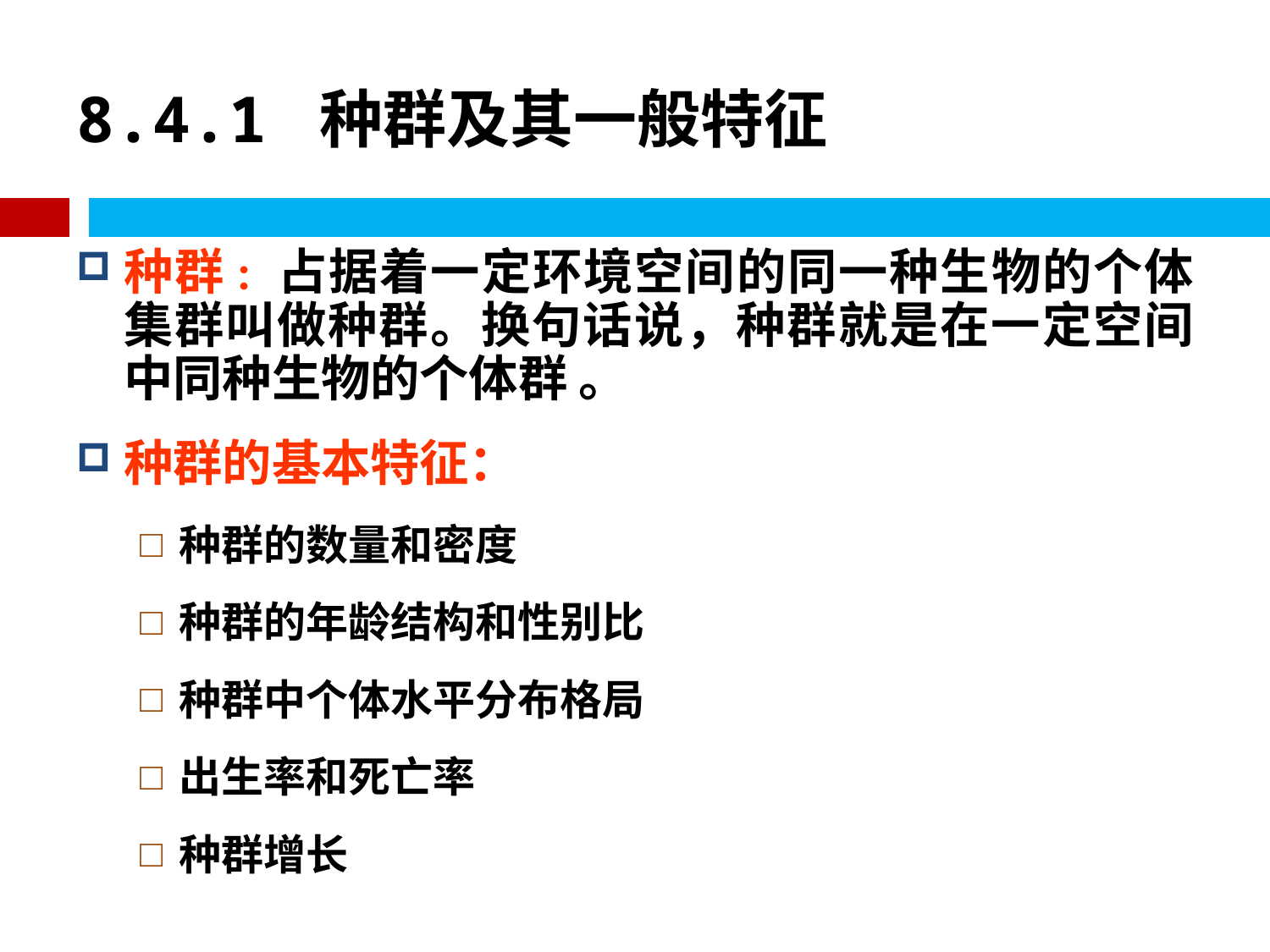

# 8.4.1 种群及其一般特征
种群: 占据着一定环境空间的同一种生物的个体集群叫做种群。换句话说，种群就是在一定空间中同种生物的个体群 。
种群的基本特征：
种群的数量和密度
种群的年龄结构和性别比
种群中个体水平分布格局
出生率和死亡率
种群增长